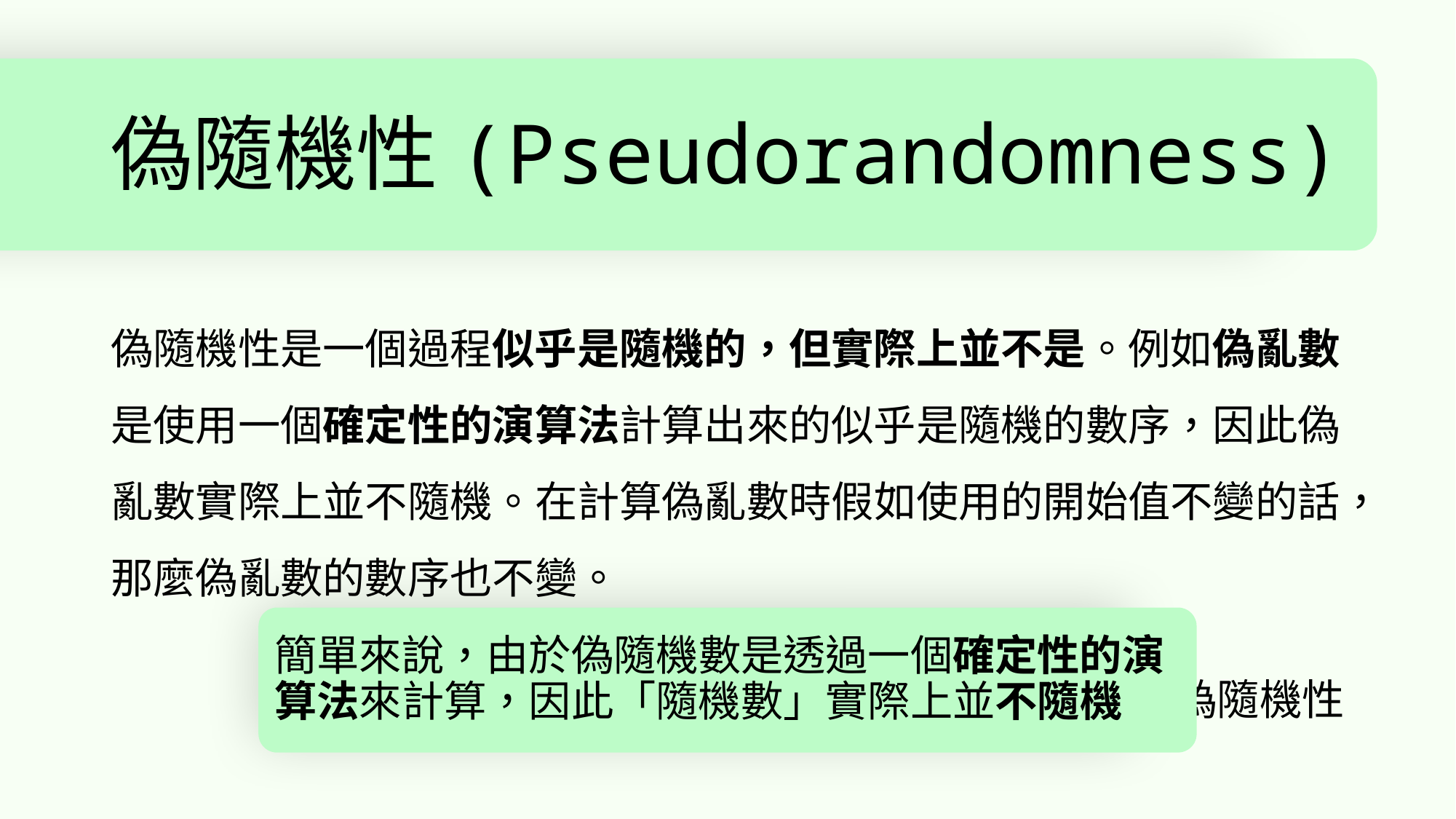

# 偽隨機性(Pseudorandomness)
偽隨機性是一個過程似乎是隨機的，但實際上並不是。例如偽亂數是使用一個確定性的演算法計算出來的似乎是隨機的數序，因此偽亂數實際上並不隨機。在計算偽亂數時假如使用的開始值不變的話，那麼偽亂數的數序也不變。

Source: Wikipedia - 偽隨機性
簡單來說，由於偽隨機數是透過一個確定性的演算法來計算，因此「隨機數」實際上並不隨機